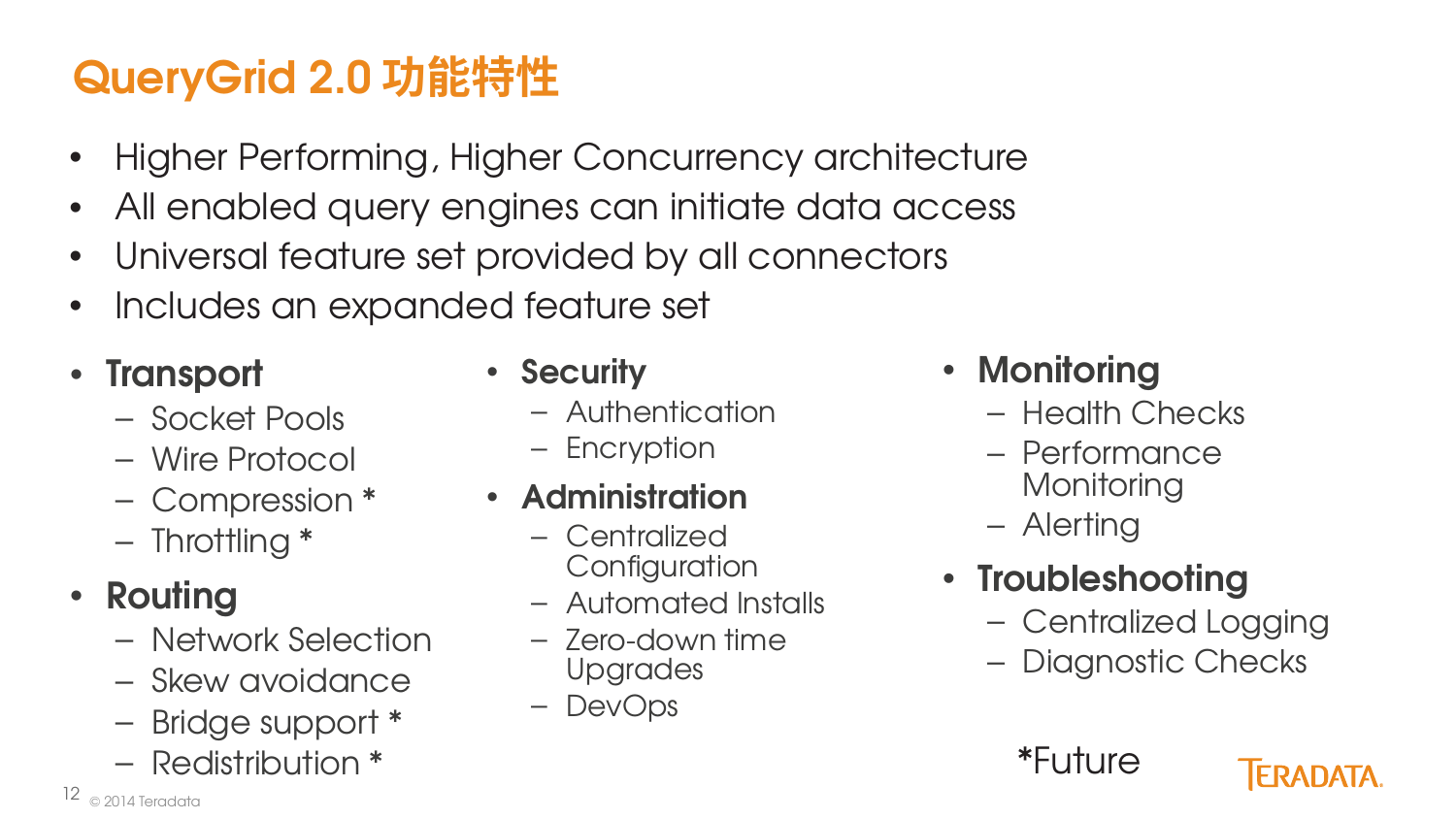

# QueryGrid 2.0功能特性
Higher Performing, Higher Concurrency architecture
All enabled query engines can initiate data access
Universal feature set provided by all connectors
Includes an expanded feature set
Monitoring
Health Checks
Performance Monitoring
Alerting
Troubleshooting
Centralized Logging
Diagnostic Checks
Security
Authentication
Encryption
Administration
Centralized Configuration
Automated Installs
Zero-down time Upgrades
DevOps

Transport
Socket Pools
Wire Protocol
Compression *
Throttling *
Routing
Network Selection
Skew avoidance
Bridge support *
Redistribution *

*Future
© 2014 Teradata